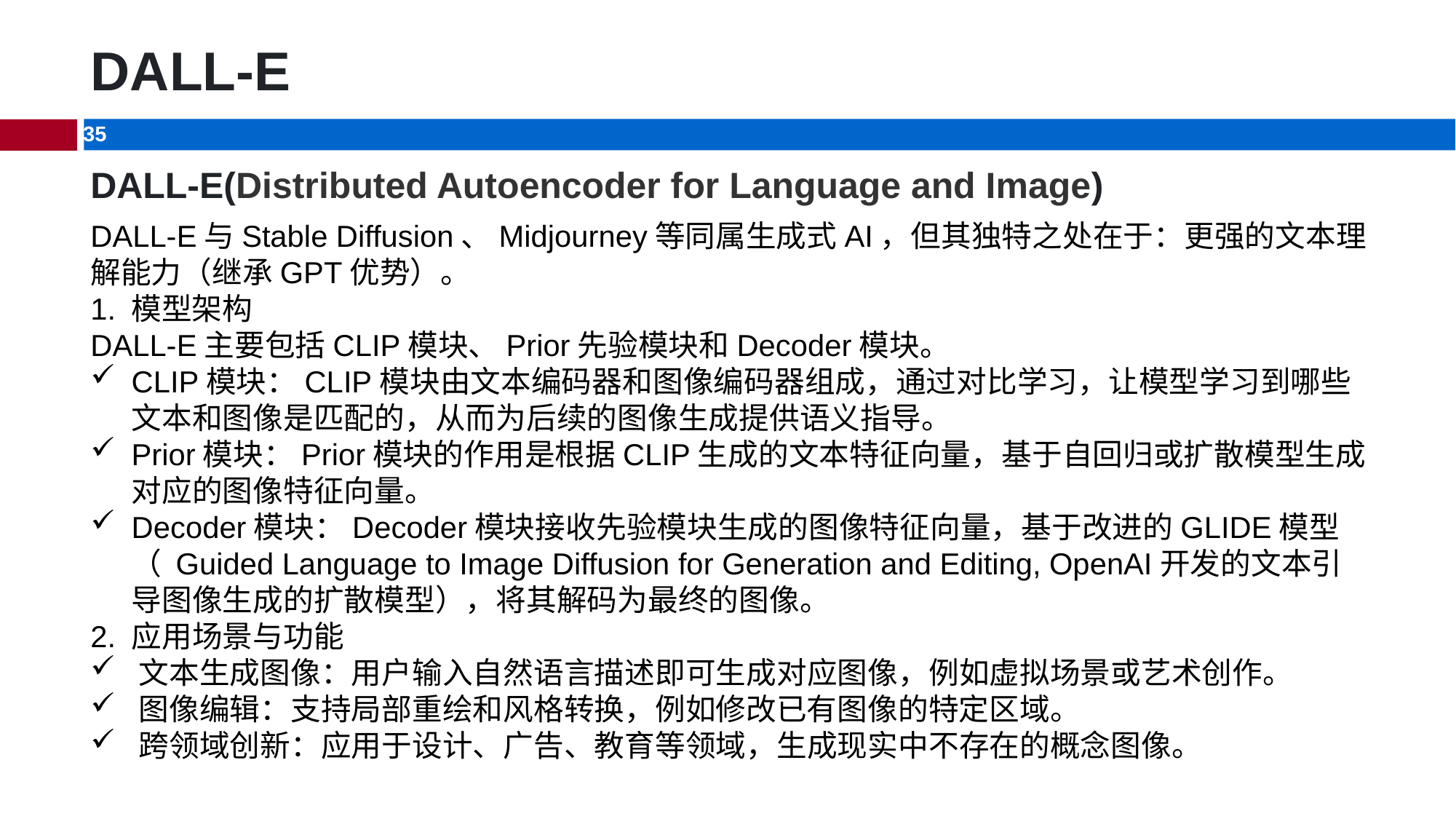

# DALL-E
DALL-E(Distributed Autoencoder for Language and Image)
DALL-E与Stable Diffusion、Midjourney等同属生成式AI，但其独特之处在于：更强的文本理解能力（继承GPT优势）。
1. ‌模型架构‌ ‌
DALL-E主要包括CLIP模块、Prior先验模块和Decoder模块。
CLIP模块：CLIP模块由文本编码器和图像编码器组成，通过对比学习，让模型学习到哪些文本和图像是匹配的，从而为后续的图像生成提供语义指导。
Prior模块：Prior模块的作用是根据CLIP生成的文本特征向量，基于自回归或扩散模型生成对应的图像特征向量。
Decoder模块：Decoder模块接收先验模块生成的图像特征向量，基于改进的GLIDE模型（ Guided Language to Image Diffusion for Generation and Editing, OpenAI开发的文本引导图像生成‌的扩散模型），将其解码为最终的图像。
2. ‌应用场景与功能‌
‌文本生成图像‌：用户输入自然语言描述即可生成对应图像，例如虚拟场景或艺术创作。
‌图像编辑‌：支持局部重绘和风格转换，例如修改已有图像的特定区域。
‌跨领域创新‌：应用于设计、广告、教育等领域，生成现实中不存在的概念图像。